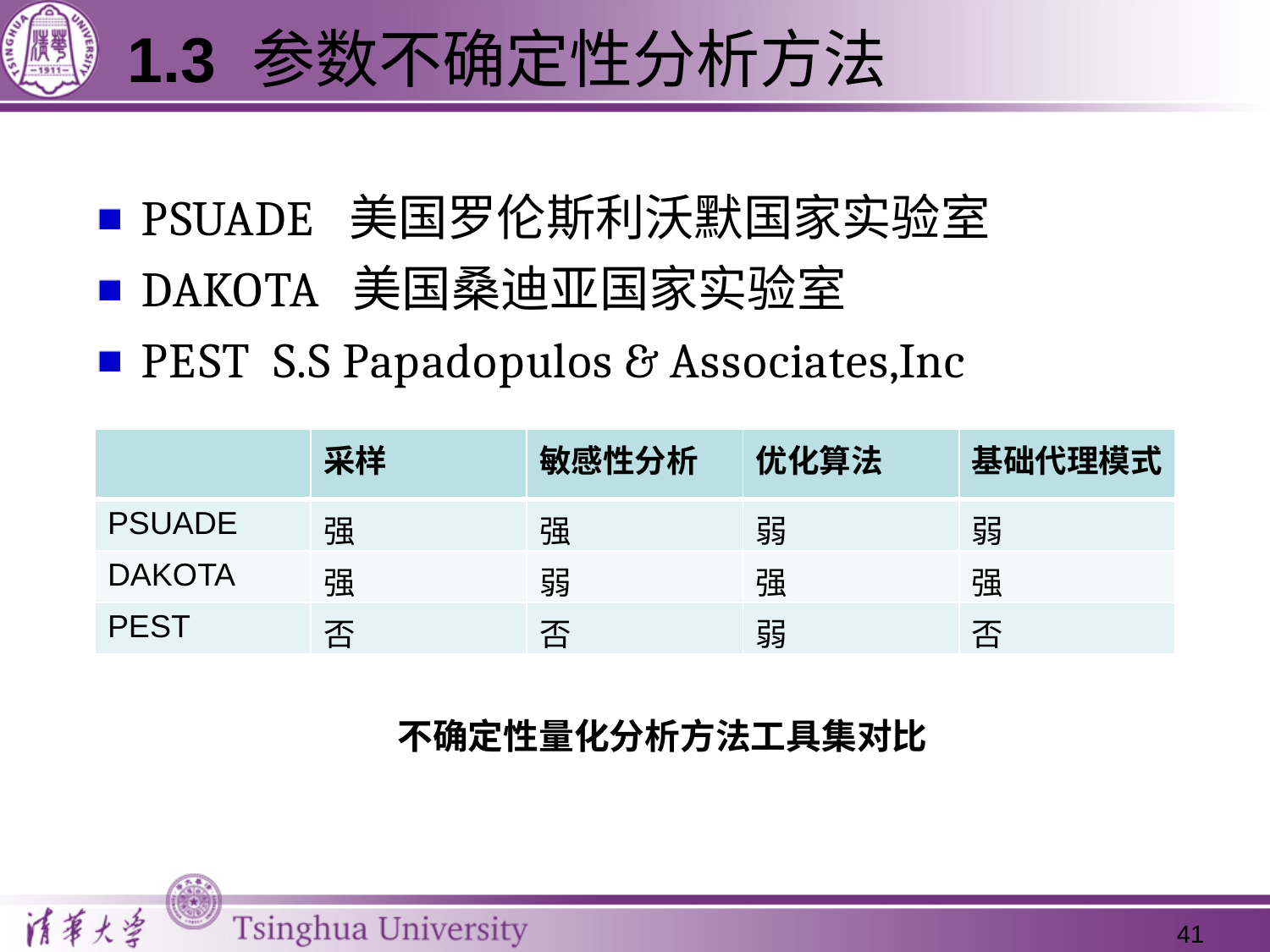

1.3 参数不确定性分析方法
PSUADE  美国罗伦斯利沃默国家实验室
DAKOTA  美国桑迪亚国家实验室
PEST  S.S Papadopulos & Associates,Inc
|  | 采样 | 敏感性分析 | 优化算法 | 基础代理模式 |
| --- | --- | --- | --- | --- |
| PSUADE | 强 | 强 | 弱 | 弱 |
| DAKOTA | 强 | 弱 | 强 | 强 |
| PEST | 否 | 否 | 弱 | 否 |
不确定性量化分析方法工具集对比
41